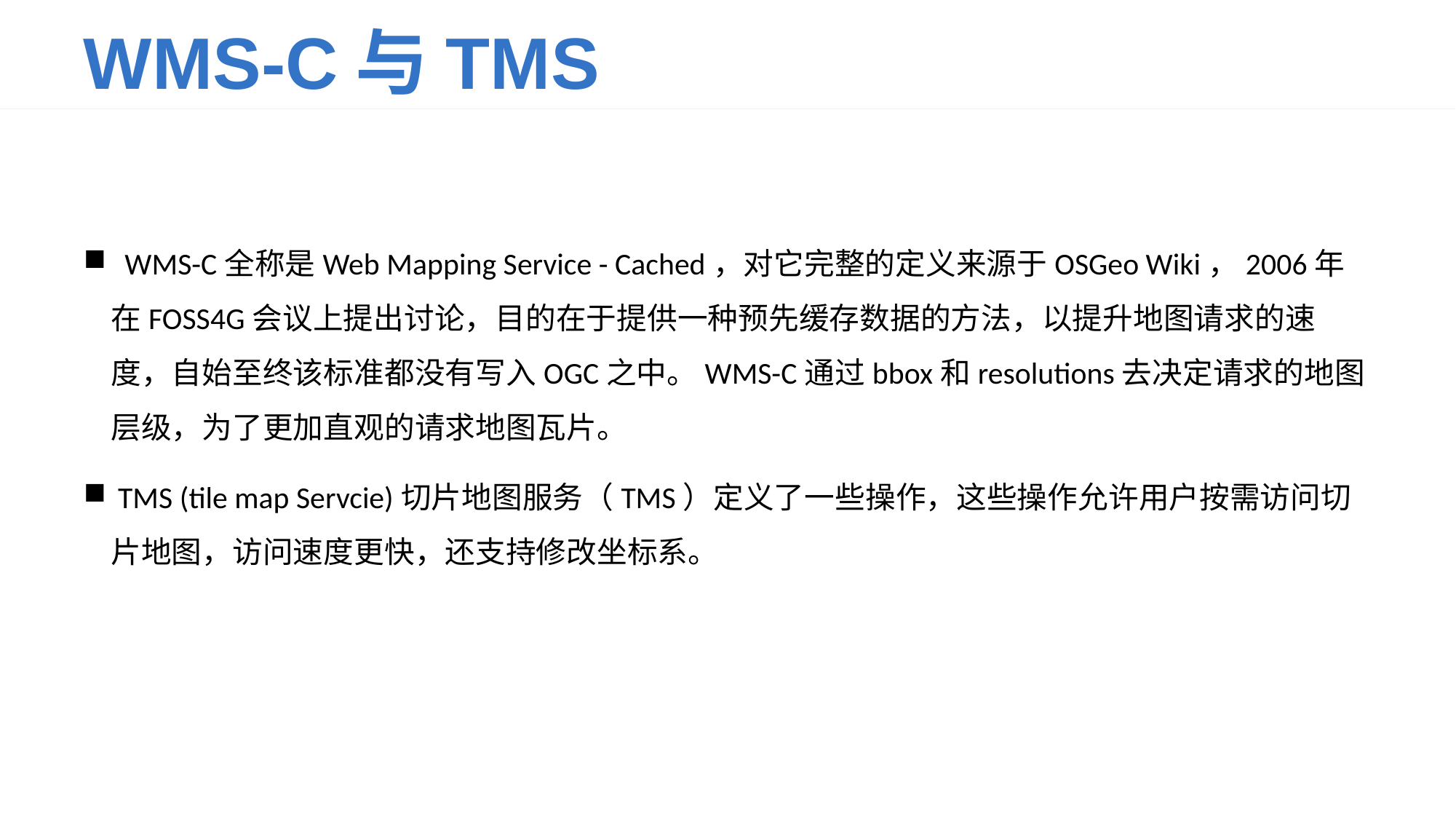

# WMS-C与TMS
  WMS-C全称是Web Mapping Service - Cached，对它完整的定义来源于OSGeo Wiki，2006年在FOSS4G会议上提出讨论，目的在于提供一种预先缓存数据的方法，以提升地图请求的速度，自始至终该标准都没有写入OGC之中。WMS-C通过bbox和resolutions去决定请求的地图层级，为了更加直观的请求地图瓦片。
 TMS (tile map Servcie)切片地图服务（TMS）定义了一些操作，这些操作允许用户按需访问切片地图，访问速度更快，还支持修改坐标系。